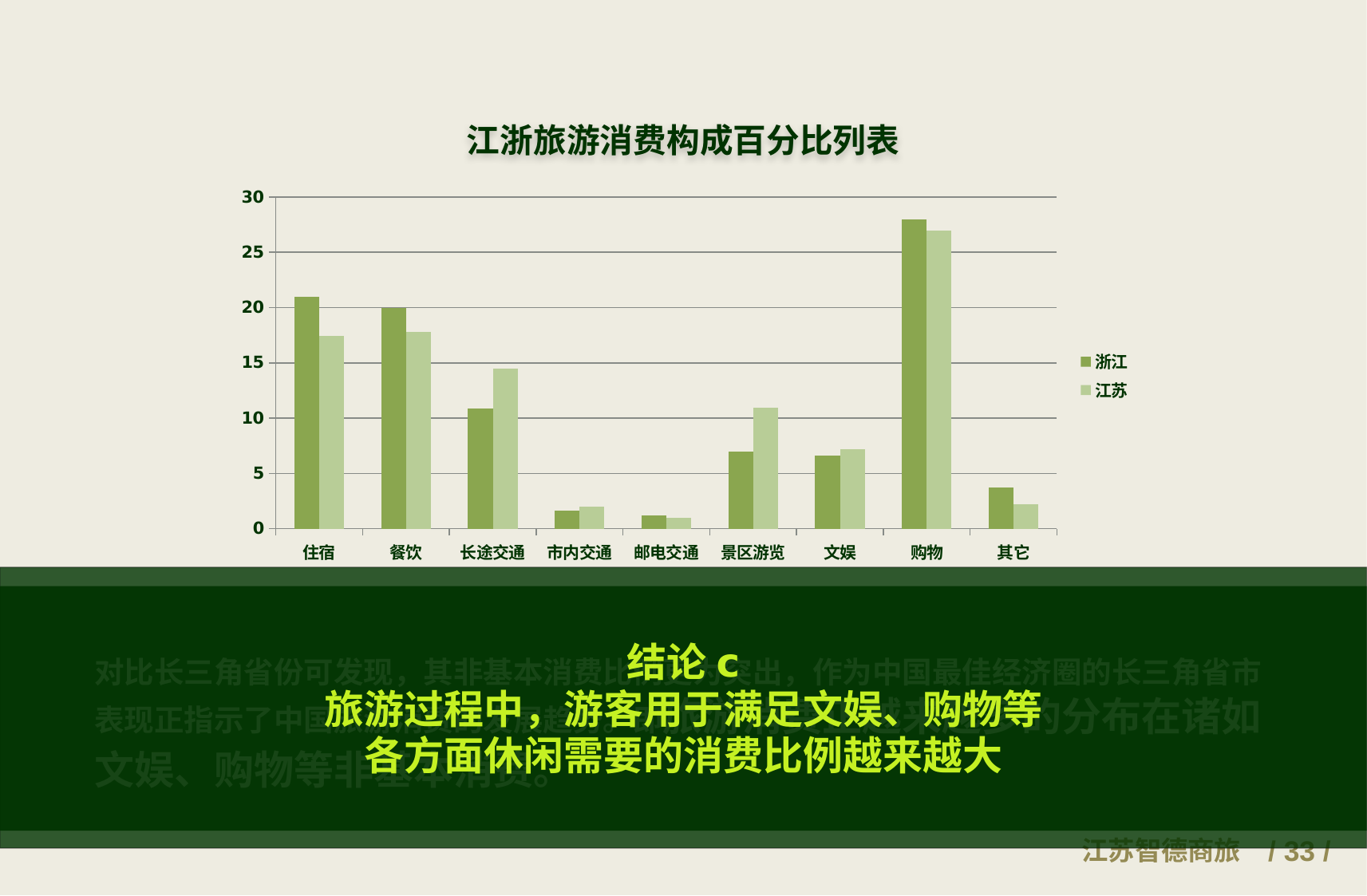

江浙旅游消费构成百分比列表

### Chart

| Category | 浙江 | 江苏 |
|---|---|---|
| 住宿 | 21.0 | 17.41 |
| 餐饮 | 20.0 | 17.82 |
| 长途交通 | 10.9 | 14.5 |
| 市内交通 | 1.6 | 2.02 |
| 邮电交通 | 1.2 | 0.9500000000000006 |
| 景区游览 | 7.0 | 10.950000000000006 |
| 文娱 | 6.6 | 7.1899999999999995 |
| 购物 | 28.0 | 26.959999999999987 |
| 其它 | 3.7 | 2.19 |

对比长三角省份可发现，其非基本消费比例更为突出，作为中国最佳经济圈的长三角省市
表现正指示了中国旅游消费的发展趋势。即旅游消费正越来越多的分布在诸如
文娱、购物等非基本消费。

结论c
旅游过程中，游客用于满足文娱、购物等
各方面休闲需要的消费比例越来越大